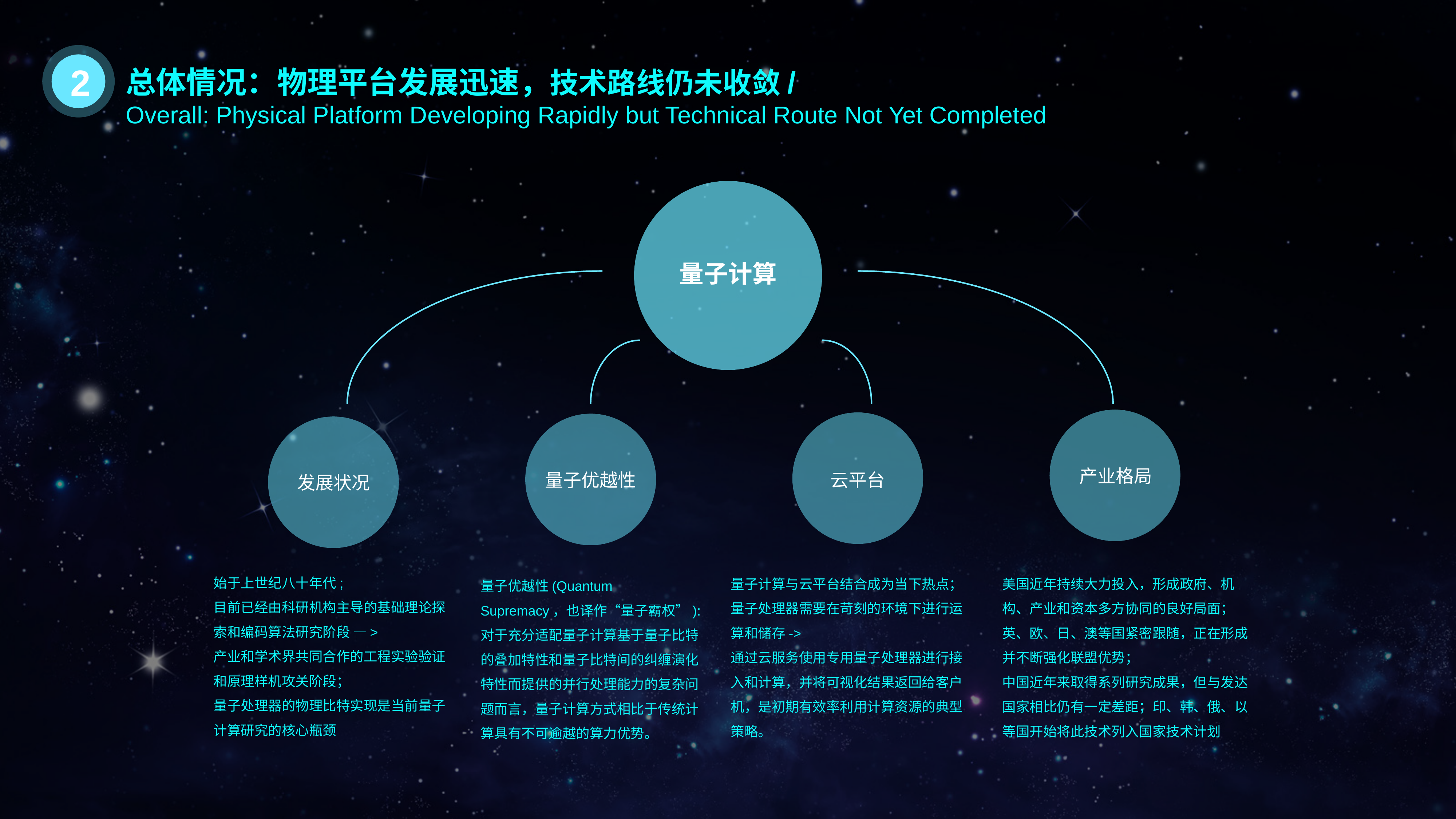

2

总体情况：物理平台发展迅速，技术路线仍未收敛/
Overall: Physical Platform Developing Rapidly but Technical Route Not Yet Completed

量子计算

产业格局

云平台

量子优越性

发展状况
始于上世纪八十年代;
目前已经由科研机构主导的基础理论探索和编码算法研究阶段 —>
产业和学术界共同合作的工程实验验证和原理样机攻关阶段；
量子处理器的物理比特实现是当前量子计算研究的核心瓶颈

量子计算与云平台结合成为当下热点；
量子处理器需要在苛刻的环境下进行运算和储存->
通过云服务使用专用量子处理器进行接入和计算，并将可视化结果返回给客户机，是初期有效率利用计算资源的典型策略。
美国近年持续大力投入，形成政府、机构、产业和资本多方协同的良好局面；
英、欧、日、澳等国紧密跟随，正在形成并不断强化联盟优势；
中国近年来取得系列研究成果，但与发达国家相比仍有一定差距；印、韩、俄、以等国开始将此技术列入国家技术计划
量子优越性(Quantum Supremacy，也译作“量子霸权”):
对于充分适配量子计算基于量子比特的叠加特性和量子比特间的纠缠演化特性而提供的并行处理能力的复杂问题而言，量子计算方式相比于传统计算具有不可逾越的算力优势。